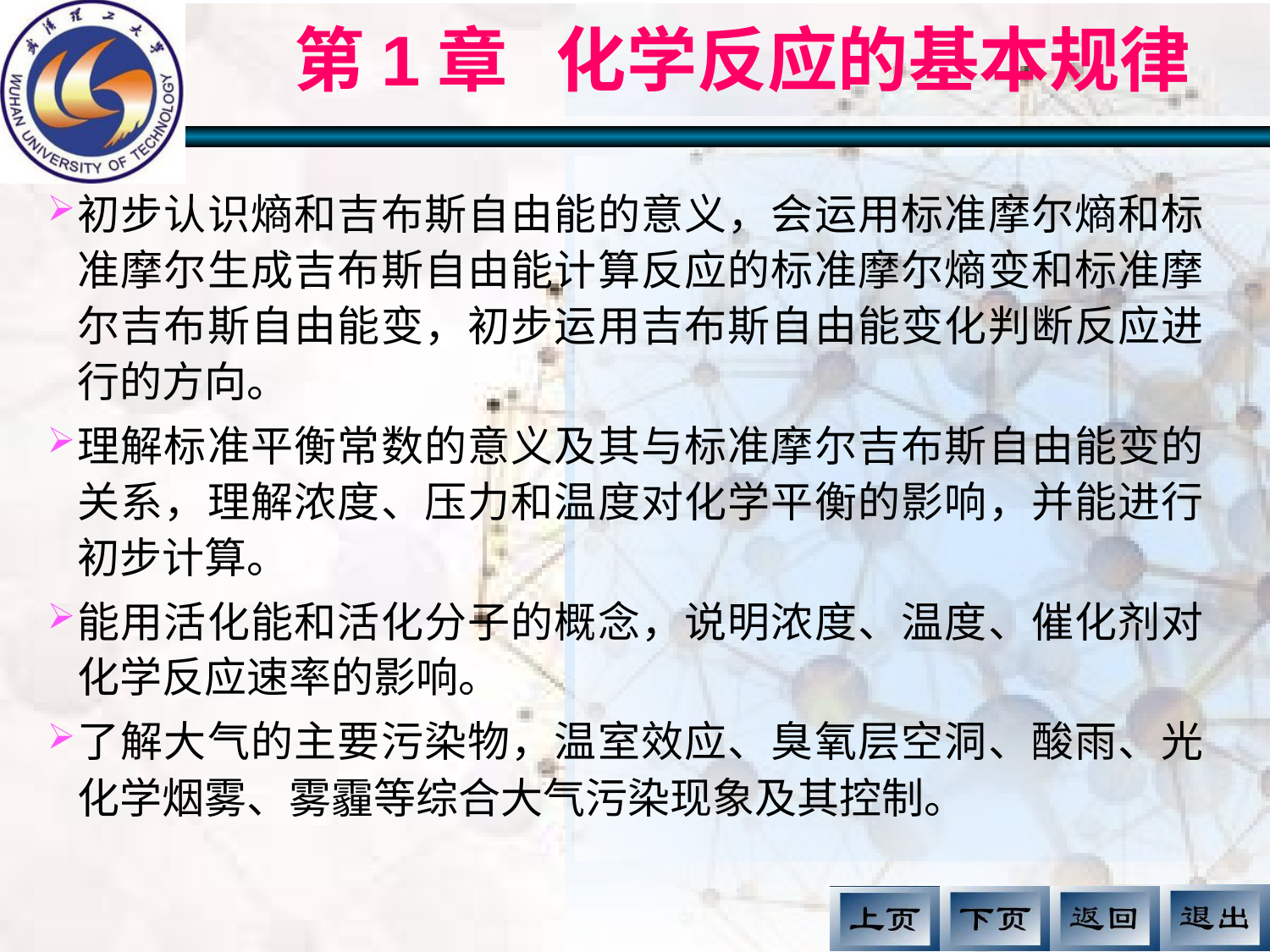

# 第1章   化学反应的基本规律
初步认识熵和吉布斯自由能的意义，会运用标准摩尔熵和标准摩尔生成吉布斯自由能计算反应的标准摩尔熵变和标准摩尔吉布斯自由能变，初步运用吉布斯自由能变化判断反应进行的方向。
理解标准平衡常数的意义及其与标准摩尔吉布斯自由能变的关系，理解浓度、压力和温度对化学平衡的影响，并能进行初步计算。
能用活化能和活化分子的概念，说明浓度、温度、催化剂对化学反应速率的影响。
了解大气的主要污染物，温室效应、臭氧层空洞、酸雨、光化学烟雾、雾霾等综合大气污染现象及其控制。